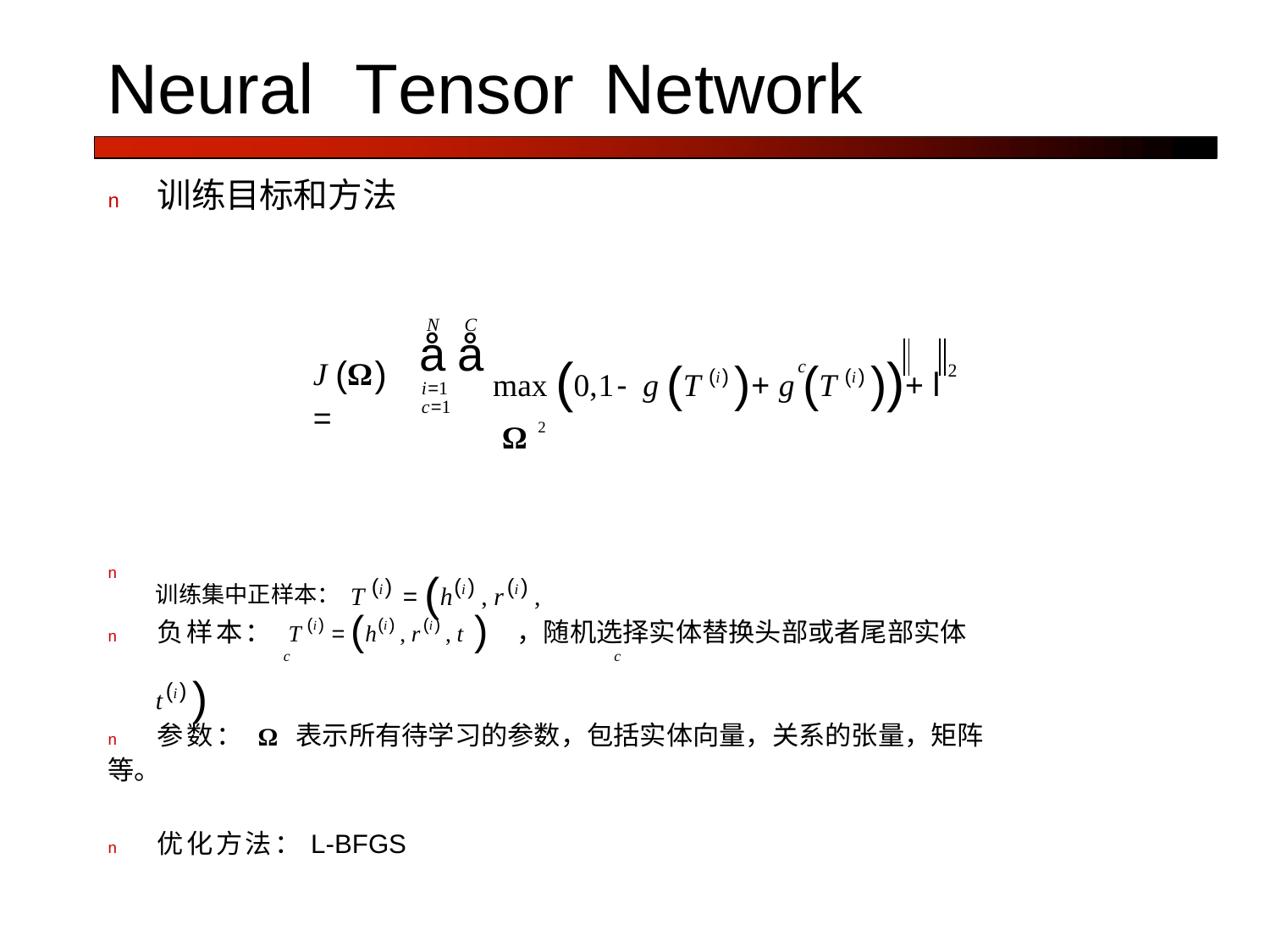

Neural	Tensor	Network

n	训练目标和方法
max (0,1- g (T (i) )+ g (T (i) ))+ l  Ω 2
N	C
åå
i=1   c=1
J (Ω) =

c
2
训练集中正样本：T (i)  = (h(i) , r(i) , t(i) )
n
n	负样本： T (i)  = (h(i) , r(i) , t  ) ，随机选择实体替换头部或者尾部实体
c	c

n	参数： Ω 表示所有待学习的参数，包括实体向量，关系的张量，矩阵等。

n	优化方法：L-BFGS